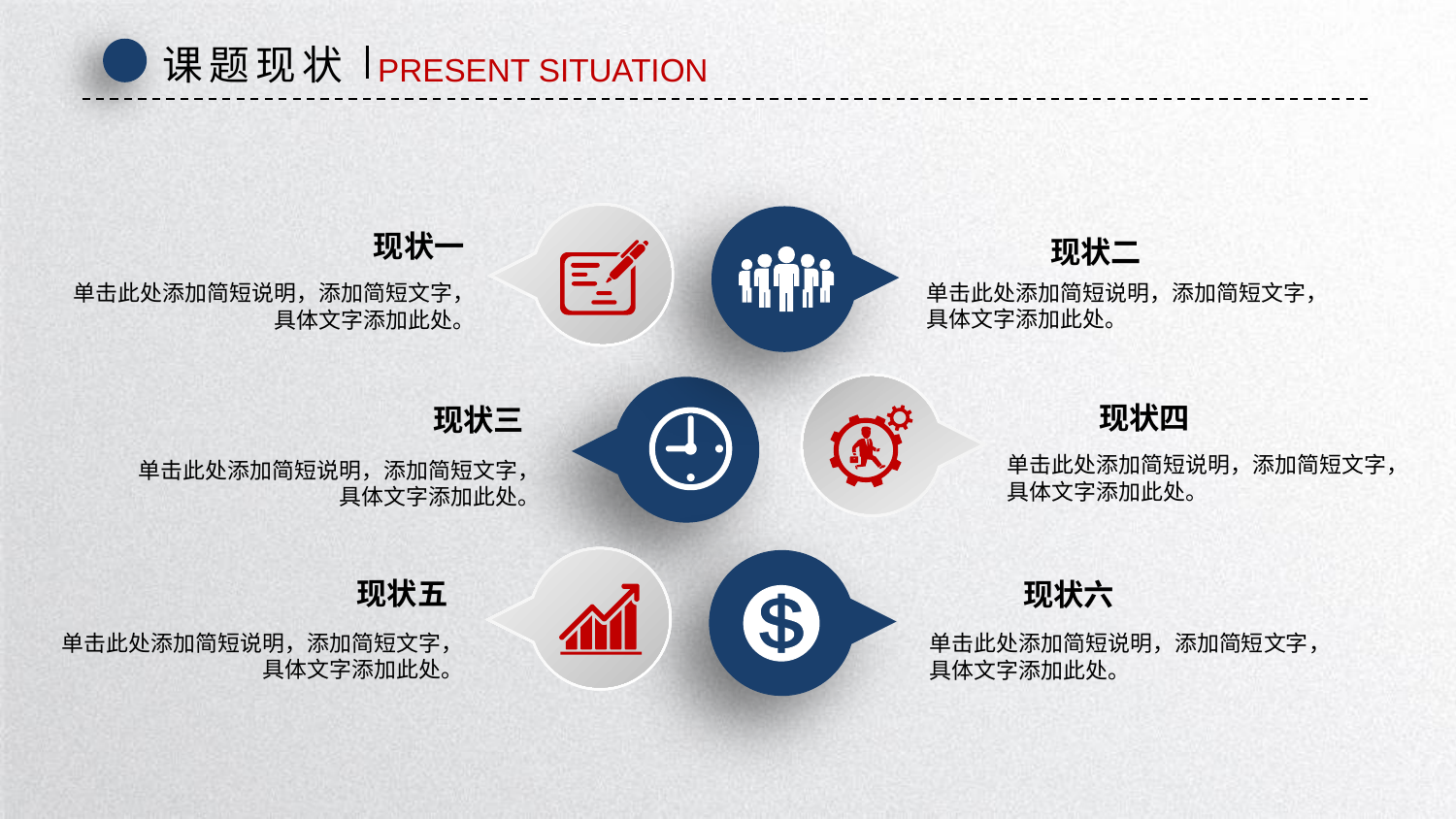

课题现状

PRESENT SITUATION

现状一
现状二

单击此处添加简短说明，添加简短文字，
具体文字添加此处。
单击此处添加简短说明，添加简短文字，
具体文字添加此处。

现状四
现状三

单击此处添加简短说明，添加简短文字，
具体文字添加此处。
单击此处添加简短说明，添加简短文字，
具体文字添加此处。

现状五
现状六

单击此处添加简短说明，添加简短文字，
具体文字添加此处。
单击此处添加简短说明，添加简短文字，
具体文字添加此处。